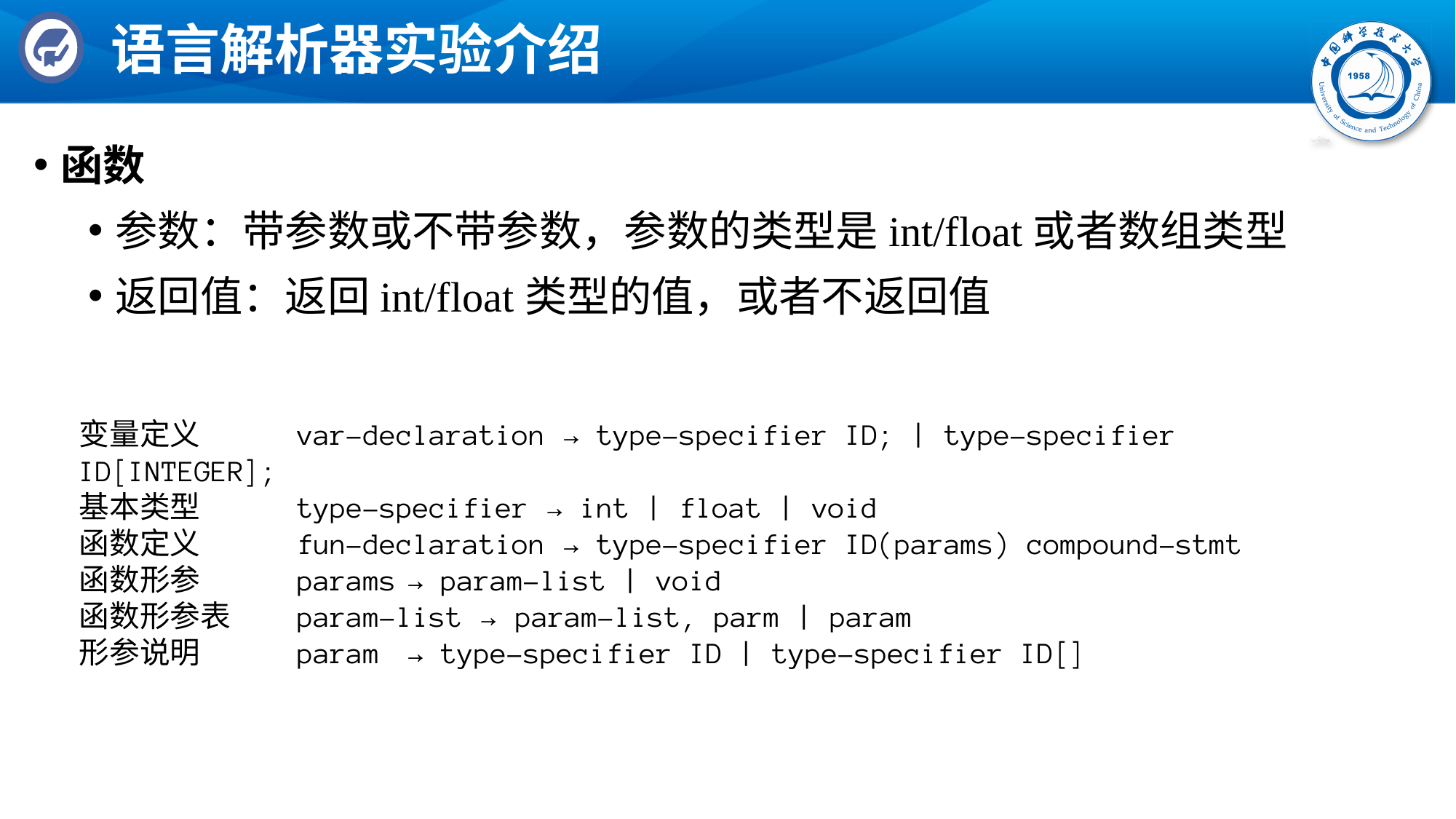

# 语言解析器实验介绍
函数
参数：带参数或不带参数，参数的类型是int/float或者数组类型
返回值：返回int/float类型的值，或者不返回值
变量定义	var-declaration → type-specifier ID; | type-specifier ID[INTEGER];
基本类型	type-specifier → int | float | void
函数定义	fun-declaration → type-specifier ID(params) compound-stmt
函数形参	params	→ param-list | void
函数形参表	param-list →	param-list, parm | param
形参说明	param	→ type-specifier ID | type-specifier ID[]